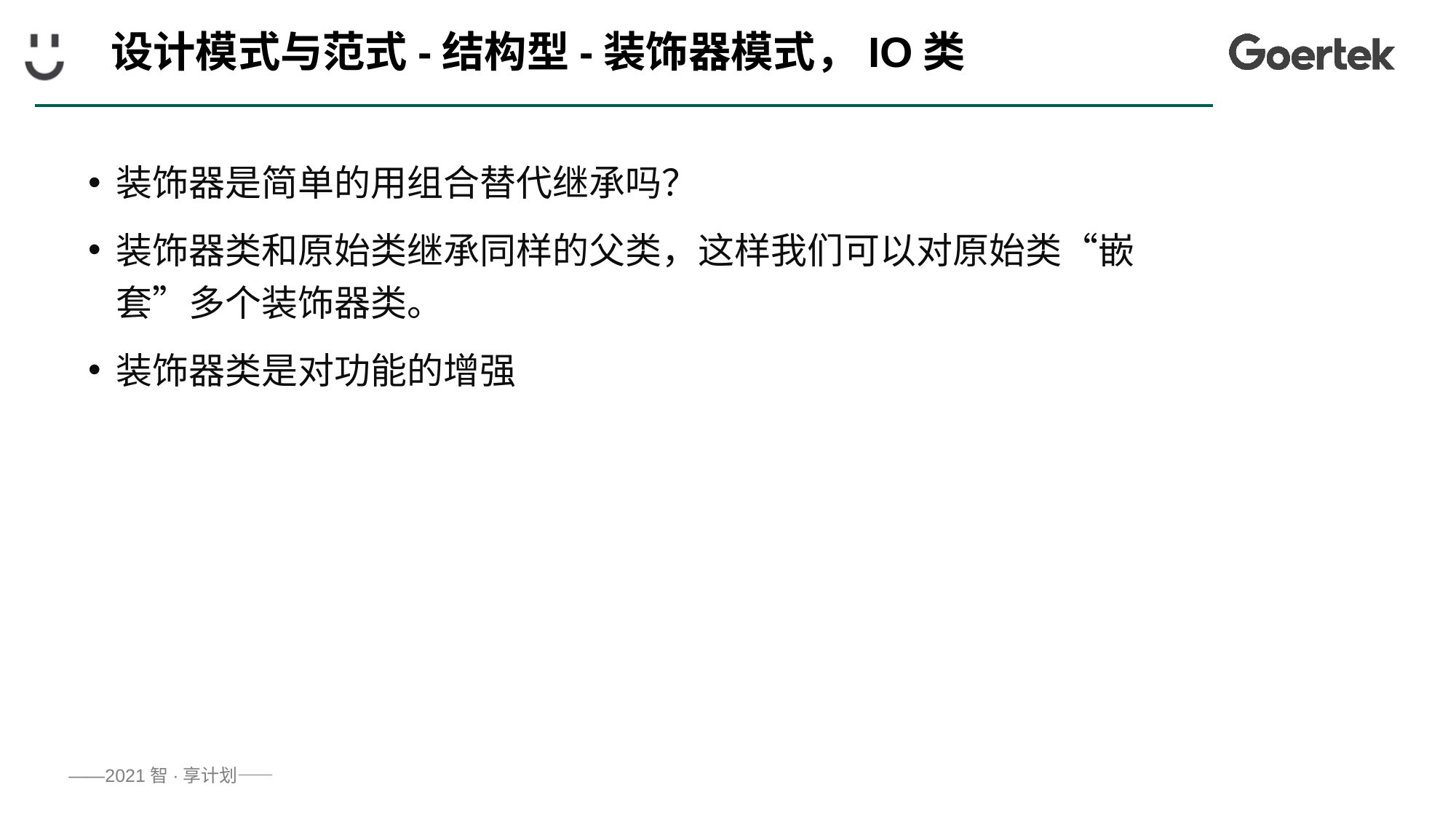

# 设计模式与范式-结构型-装饰器模式，IO类
装饰器是简单的用组合替代继承吗？
装饰器类和原始类继承同样的父类，这样我们可以对原始类“嵌套”多个装饰器类。
装饰器类是对功能的增强

70